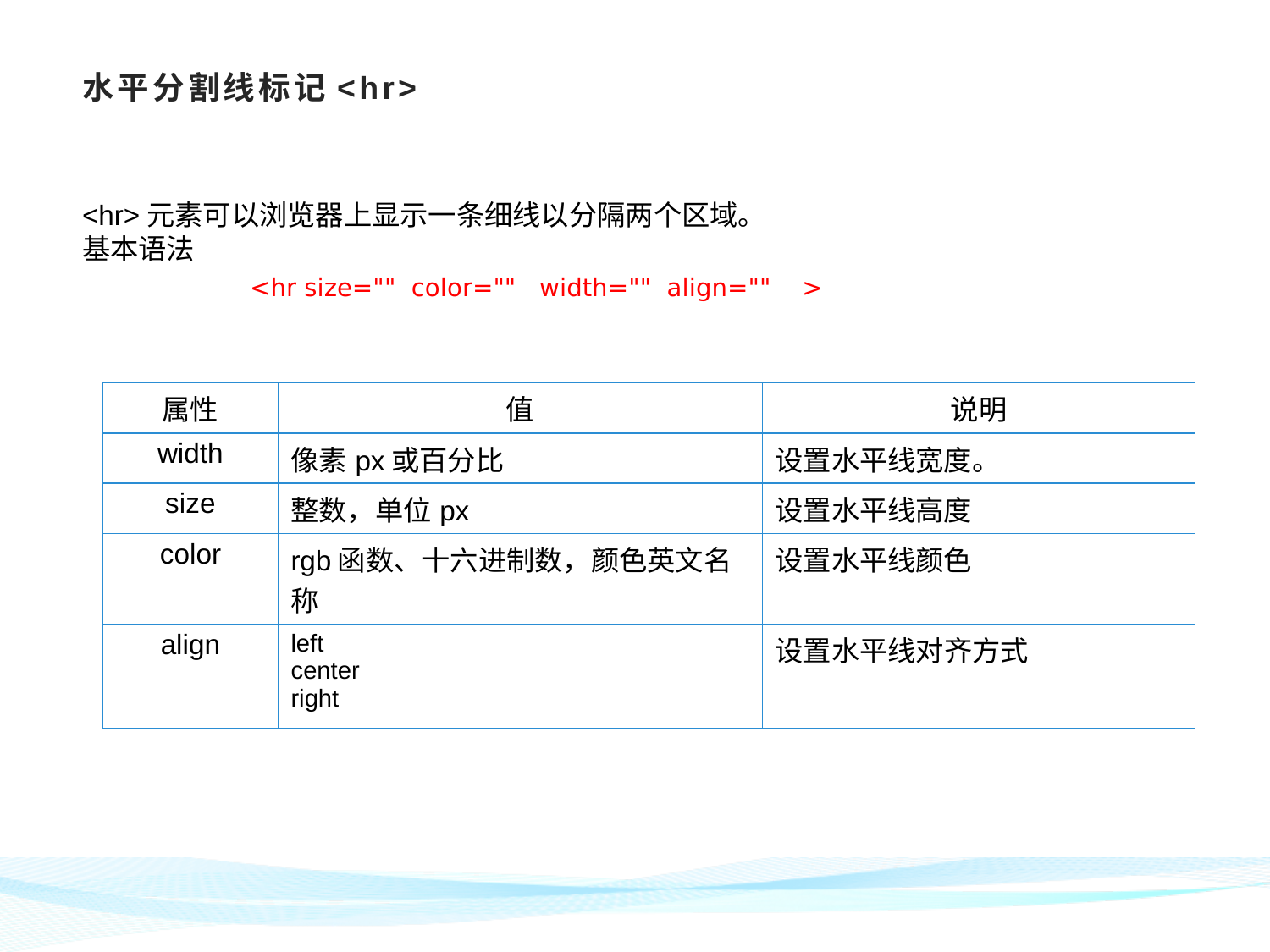

# 水平分割线标记<hr>
<hr>元素可以浏览器上显示一条细线以分隔两个区域。
基本语法
	<hr size=""  color=""   width=""  align=""    >

| 属性 | 值 | 说明 |
| --- | --- | --- |
| width | 像素px或百分比 | 设置水平线宽度。 |
| size | 整数，单位px | 设置水平线高度 |
| color | rgb函数、十六进制数，颜色英文名称 | 设置水平线颜色 |
| align | left center right | 设置水平线对齐方式 |